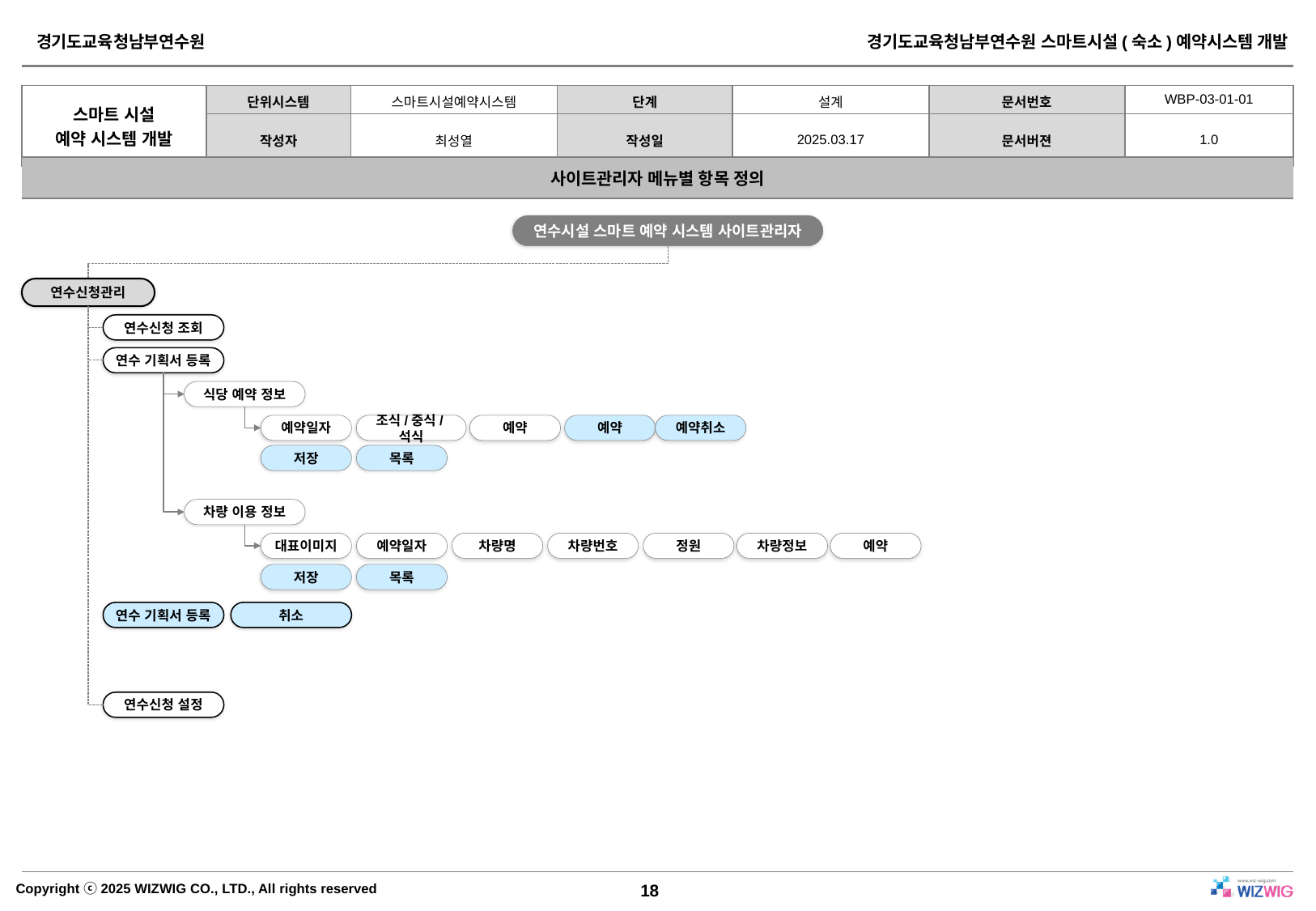

| 사이트관리자 메뉴별 항목 정의 |
| --- |
연수시설 스마트 예약 시스템 사이트관리자
연수신청관리
연수신청 조회
연수 기획서 등록
식당 예약 정보
예약일자
조식/중식/석식
예약
예약
예약취소
저장
목록
차량 이용 정보
대표이미지
예약일자
차량명
차량번호
정원
차량정보
예약
저장
목록
연수 기획서 등록
취소
연수신청 설정